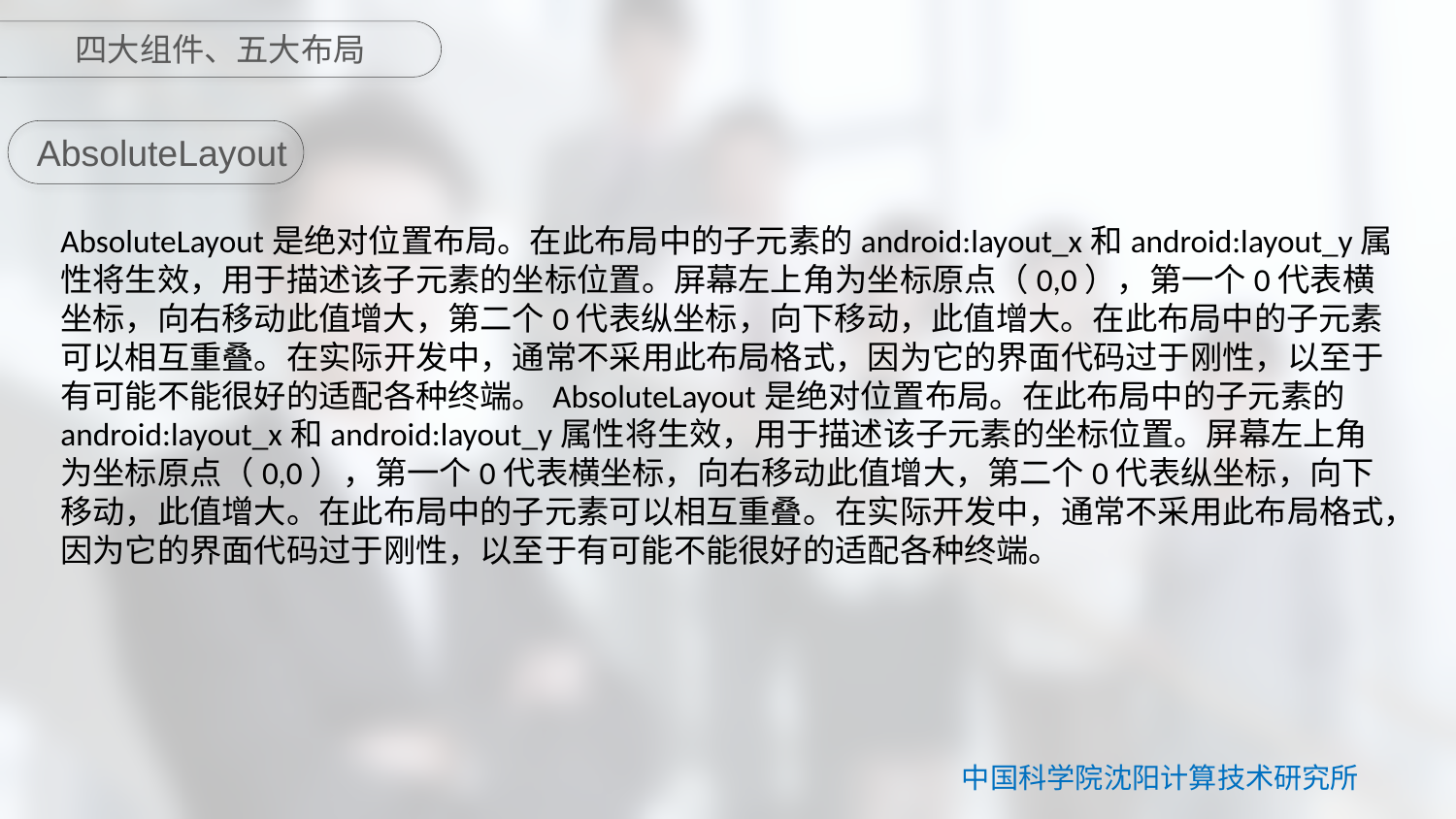

四大组件、五大布局

AbsoluteLayout
AbsoluteLayout是绝对位置布局。在此布局中的子元素的android:layout_x和android:layout_y属性将生效，用于描述该子元素的坐标位置。屏幕左上角为坐标原点（0,0），第一个0代表横坐标，向右移动此值增大，第二个0代表纵坐标，向下移动，此值增大。在此布局中的子元素可以相互重叠。在实际开发中，通常不采用此布局格式，因为它的界面代码过于刚性，以至于有可能不能很好的适配各种终端。AbsoluteLayout是绝对位置布局。在此布局中的子元素的android:layout_x和android:layout_y属性将生效，用于描述该子元素的坐标位置。屏幕左上角为坐标原点（0,0），第一个0代表横坐标，向右移动此值增大，第二个0代表纵坐标，向下移动，此值增大。在此布局中的子元素可以相互重叠。在实际开发中，通常不采用此布局格式，因为它的界面代码过于刚性，以至于有可能不能很好的适配各种终端。

中国科学院沈阳计算技术研究所